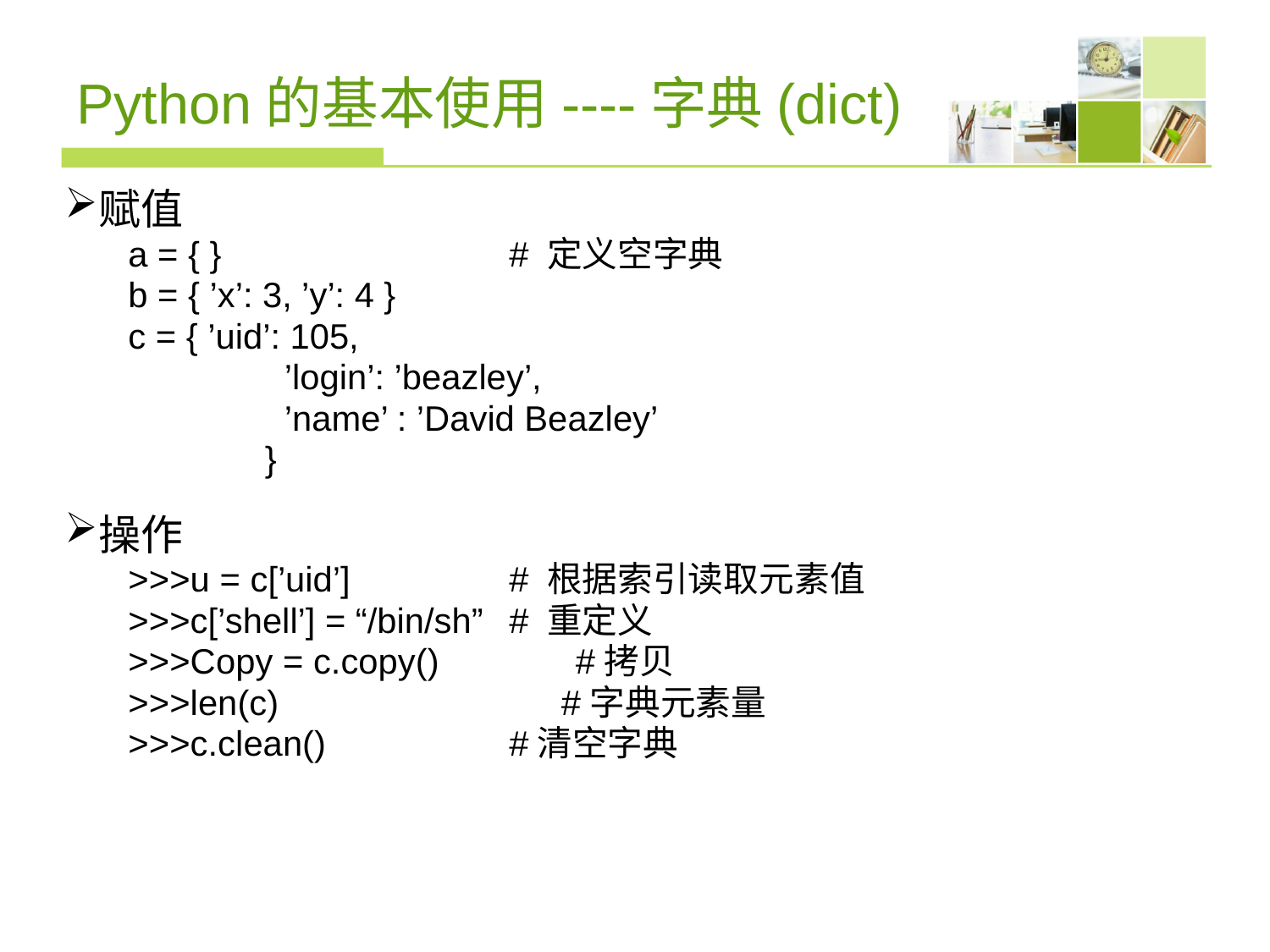

# Python的基本使用----字典(dict)
赋值
a = { } 			# 定义空字典
b = { ’x’: 3, ’y’: 4 }
c = { ’uid’: 105,
	   ’login’: ’beazley’,
	   ’name’ : ’David Beazley’
	 }

操作
>>>u = c[’uid’] 		# 根据索引读取元素值
>>>c[’shell’] = “/bin/sh” 	# 重定义
>>>Copy = c.copy()              #拷贝
>>>len(c)                             #字典元素量
>>>c.clean()		#清空字典